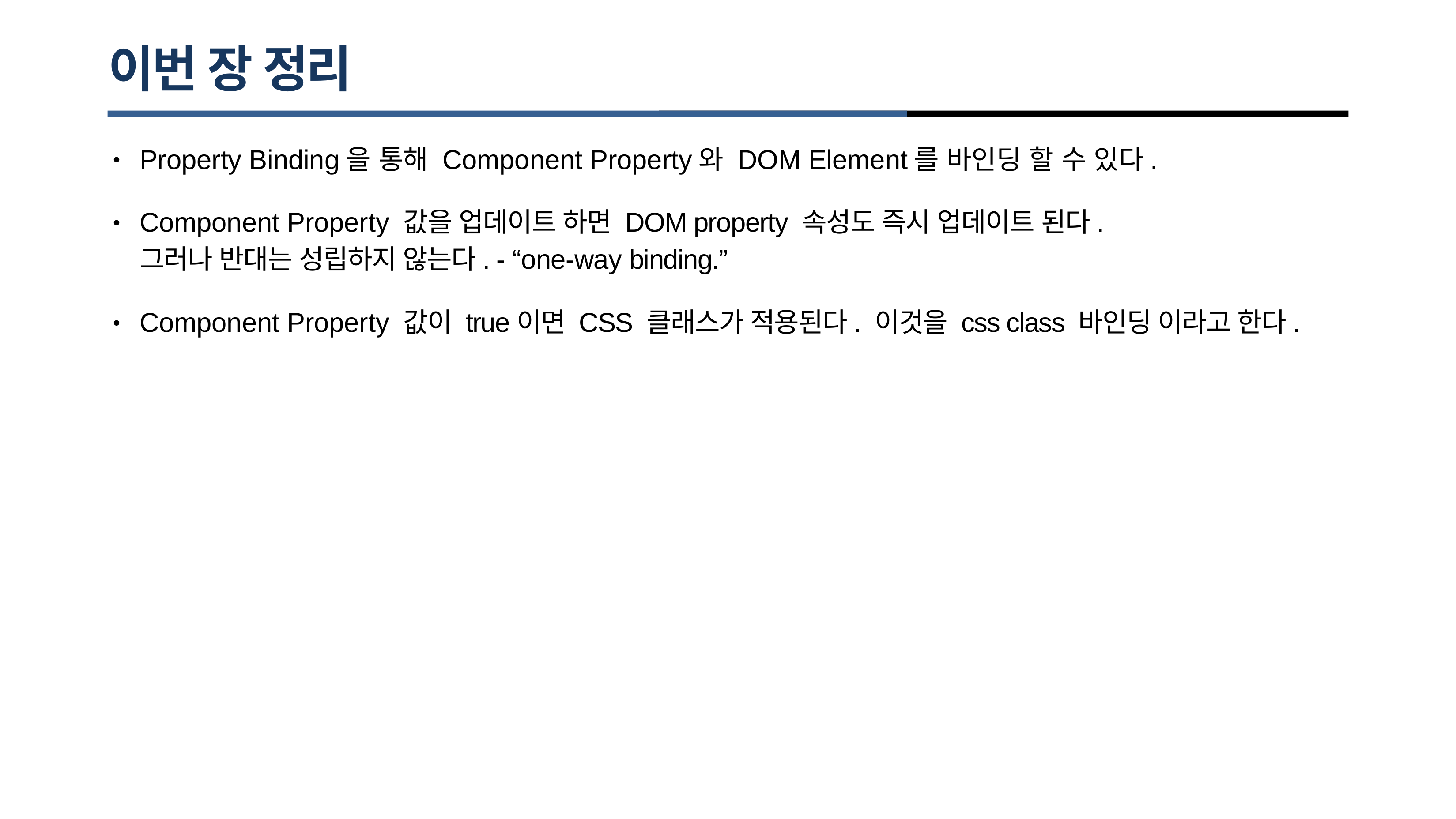

# 이번 장 정리
Property Binding을 통해 Component Property와 DOM Element를 바인딩 할 수 있다.
•
Component Property 값을 업데이트 하면 DOM property 속성도 즉시 업데이트 된다.
그러나 반대는 성립하지 않는다. - “one-way binding.”
•
Component Property 값이 true이면 CSS 클래스가 적용된다. 이것을 css class 바인딩 이라고 한다.
•